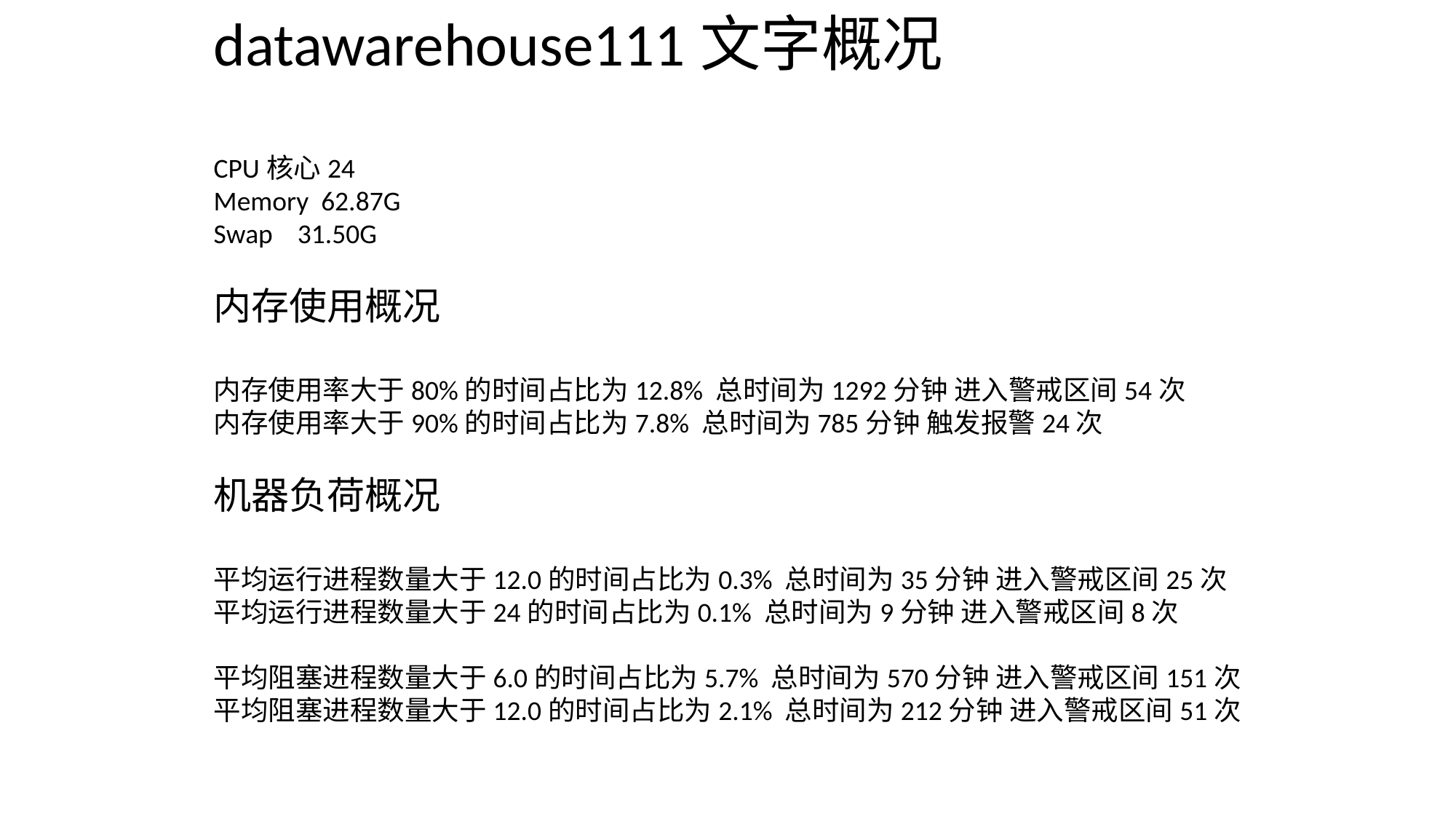

datawarehouse111文字概况
CPU核心24
Memory  62.87G
Swap    31.50G
内存使用概况
内存使用率大于80%的时间占比为12.8% 总时间为1292分钟 进入警戒区间54次
内存使用率大于90%的时间占比为7.8% 总时间为785分钟 触发报警24次
机器负荷概况
平均运行进程数量大于12.0的时间占比为0.3% 总时间为35分钟 进入警戒区间25次
平均运行进程数量大于24的时间占比为0.1% 总时间为9分钟 进入警戒区间8次
平均阻塞进程数量大于6.0的时间占比为5.7% 总时间为570分钟 进入警戒区间151次
平均阻塞进程数量大于12.0的时间占比为2.1% 总时间为212分钟 进入警戒区间51次